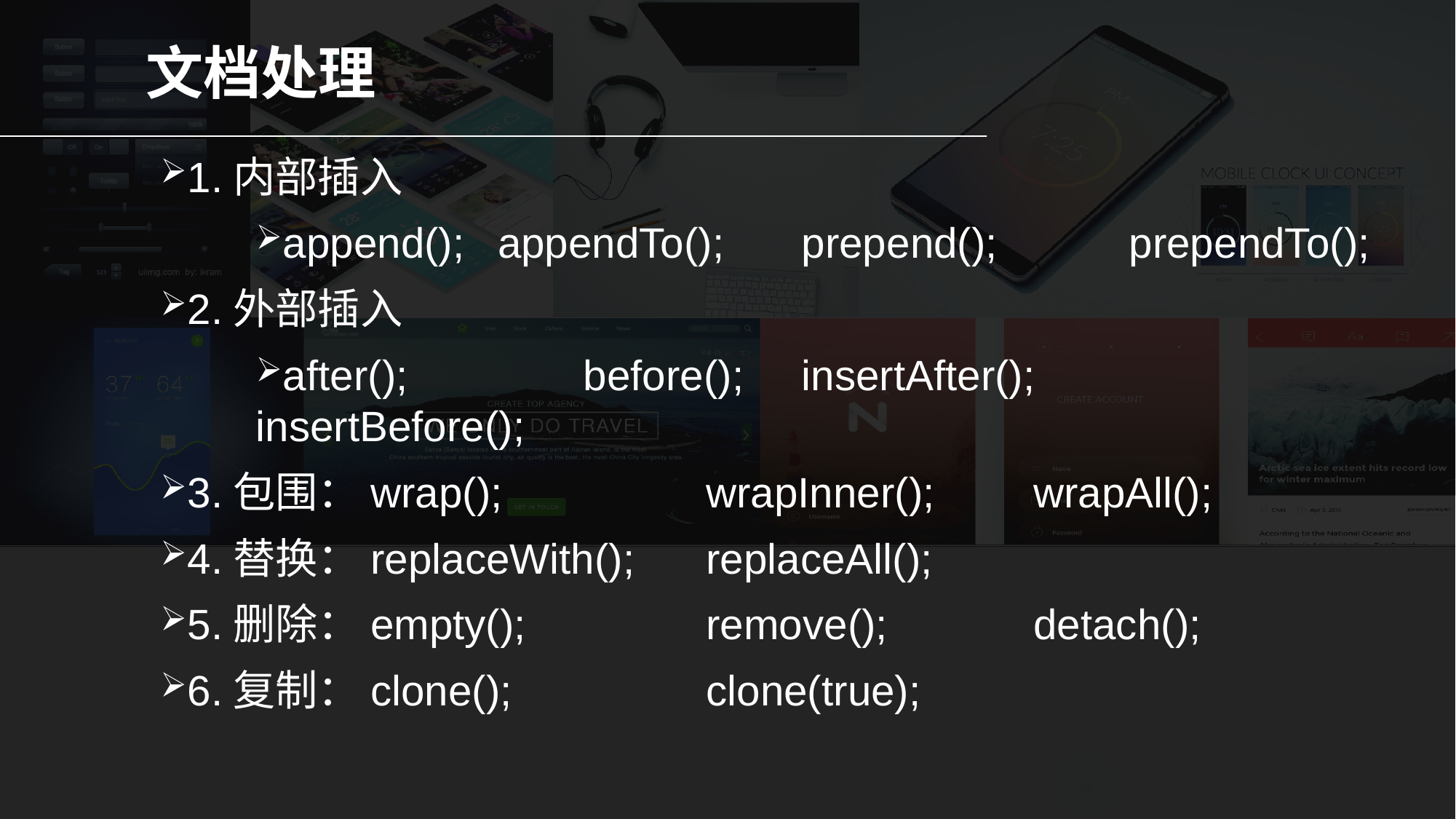

# 文档处理
1.内部插入
append();	  appendTo(); 	prepend();		prependTo();
2.外部插入
after();		before();	insertAfter();		insertBefore();
3.包围：wrap();		wrapInner();        	wrapAll();
4.替换：replaceWith();	replaceAll();
5.删除：empty();		remove();		detach();
6.复制：clone();		clone(true);